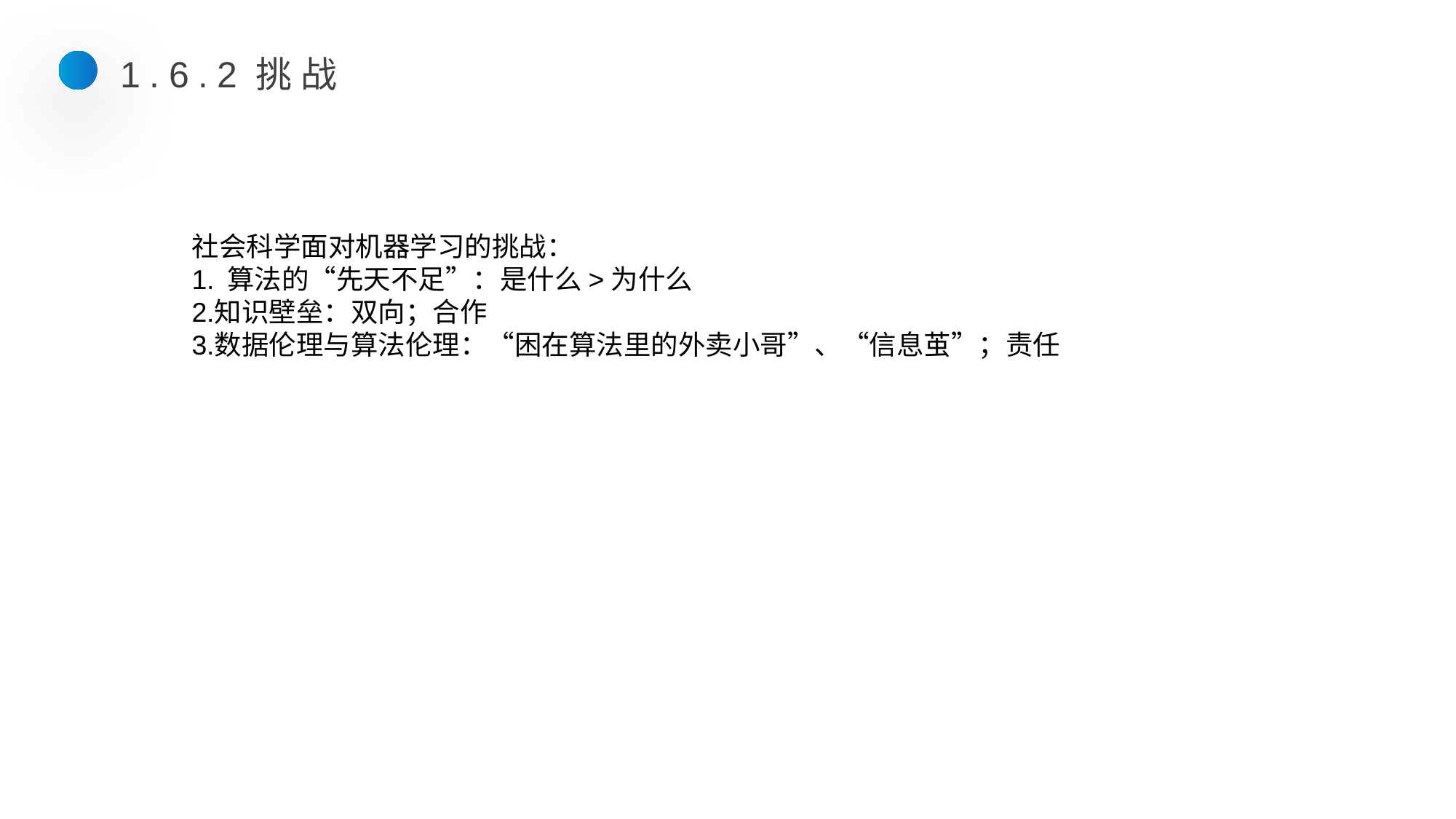

1.6.2挑战

社会科学面对机器学习的挑战：
 算法的“先天不足”：是什么>为什么
知识壁垒：双向；合作
数据伦理与算法伦理：“困在算法里的外卖小哥”、“信息茧”；责任